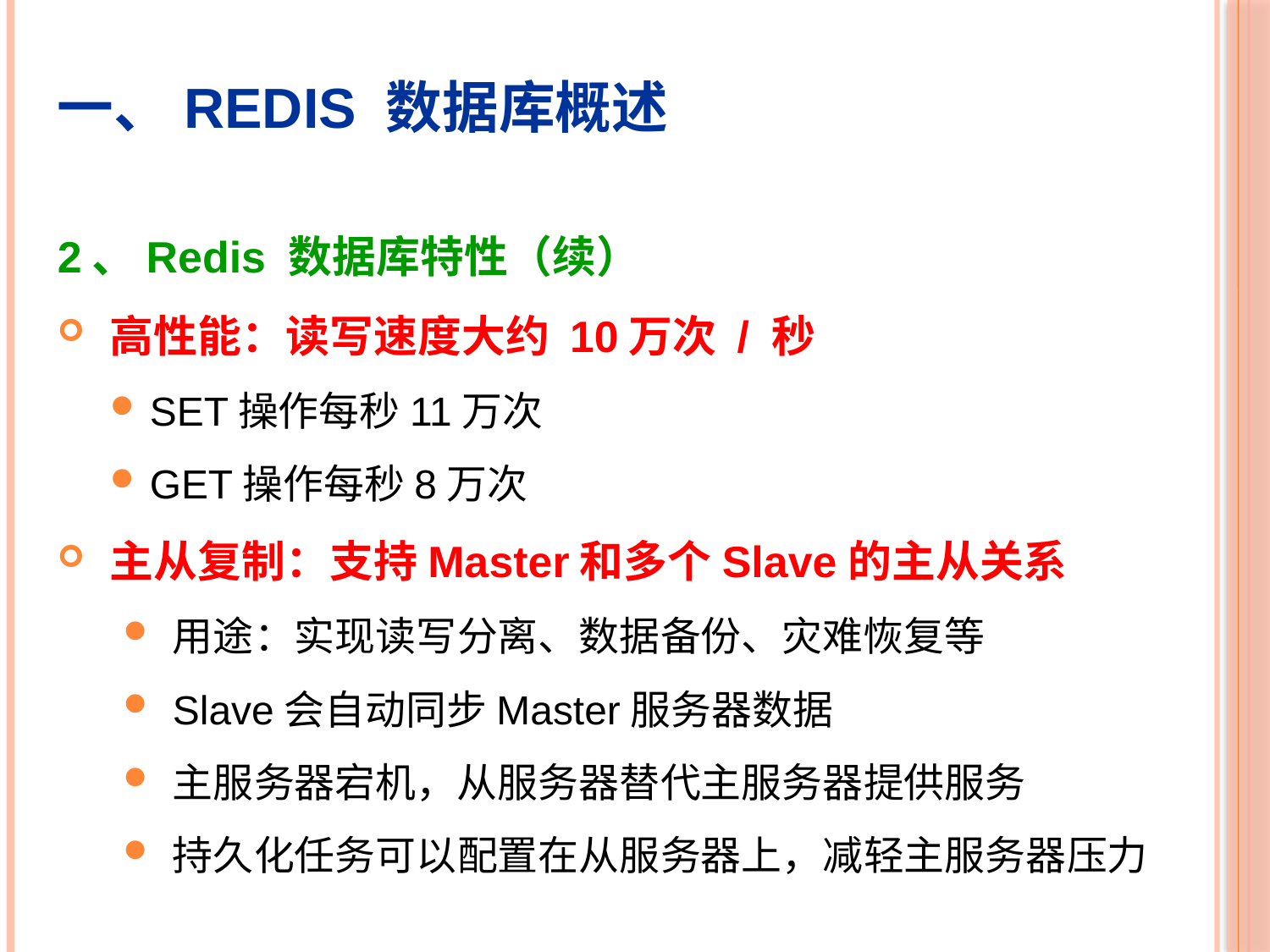

# 一、Redis 数据库概述

2、Redis 数据库特性（续）
高性能：读写速度大约 10万次 / 秒
SET操作每秒11万次
GET操作每秒8万次
主从复制：支持Master和多个Slave的主从关系
用途：实现读写分离、数据备份、灾难恢复等
Slave会自动同步Master服务器数据
主服务器宕机，从服务器替代主服务器提供服务
持久化任务可以配置在从服务器上，减轻主服务器压力